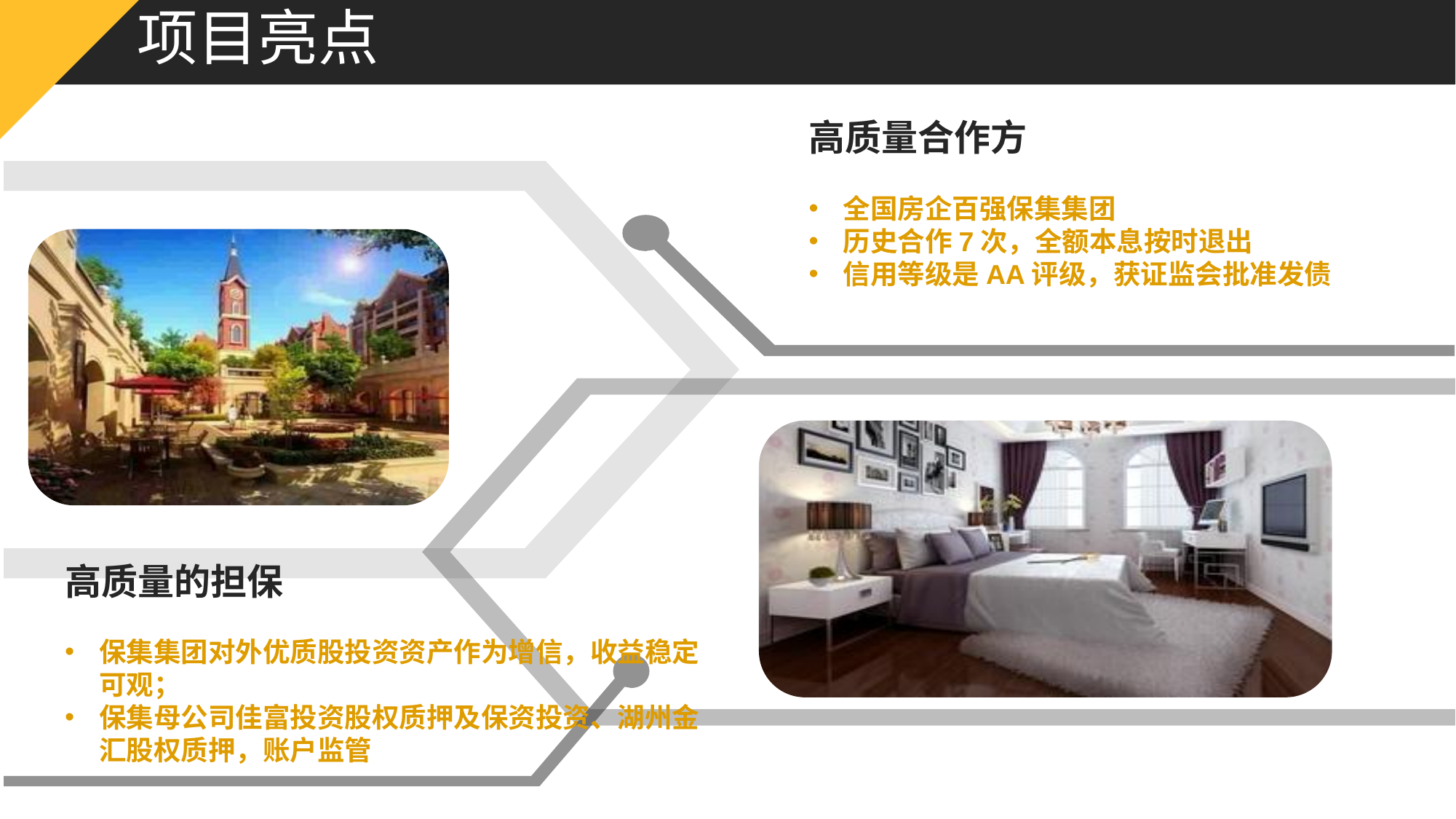

# 项目亮点
高质量合作方

全国房企百强保集集团
历史合作7次，全额本息按时退出
信用等级是AA评级，获证监会批准发债

高质量的担保

保集集团对外优质股投资资产作为增信，收益稳定可观；
保集母公司佳富投资股权质押及保资投资、湖州金汇股权质押，账户监管